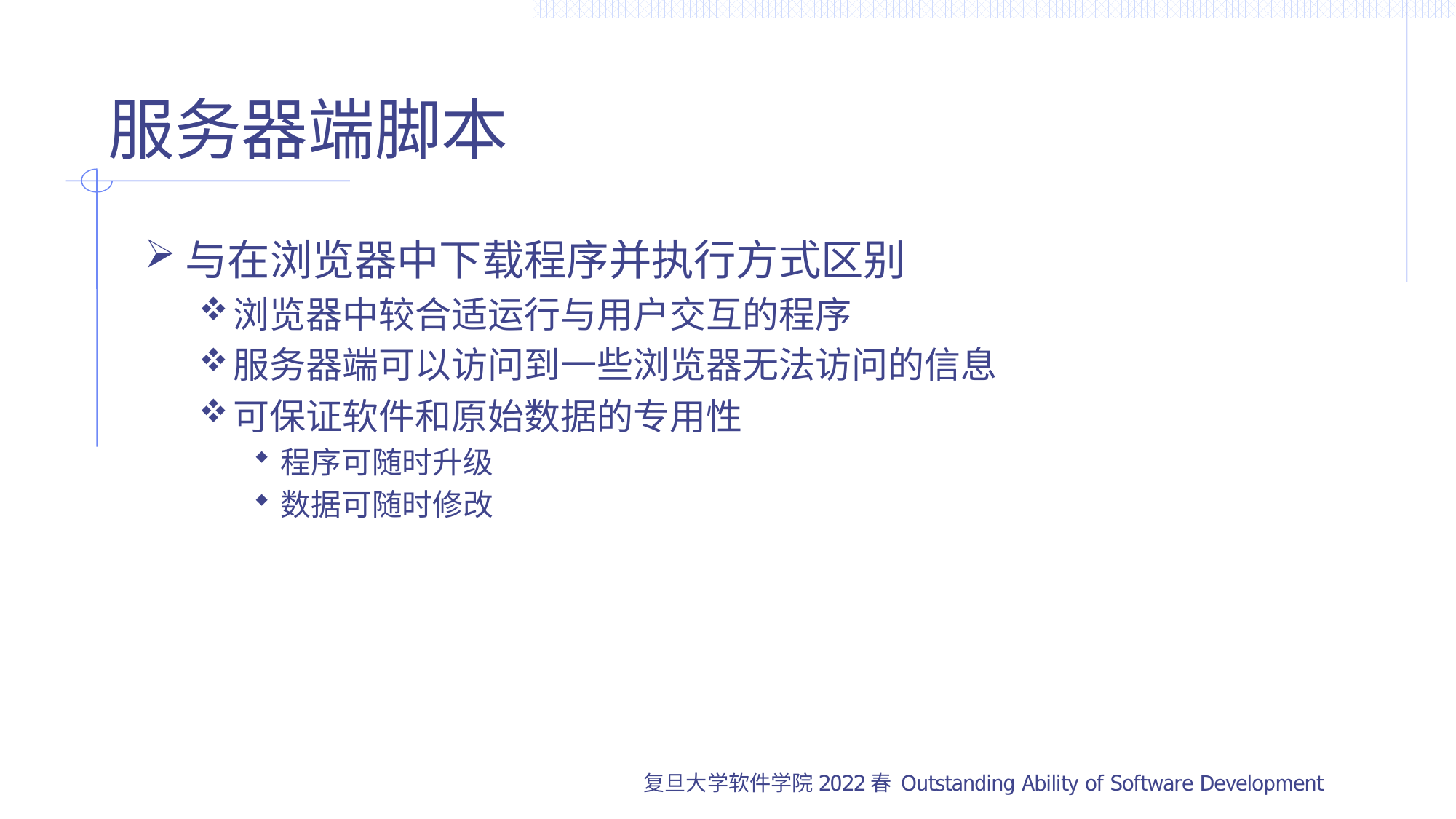

# 服务器端脚本
与在浏览器中下载程序并执行方式区别
浏览器中较合适运行与用户交互的程序
服务器端可以访问到一些浏览器无法访问的信息
可保证软件和原始数据的专用性
程序可随时升级
数据可随时修改